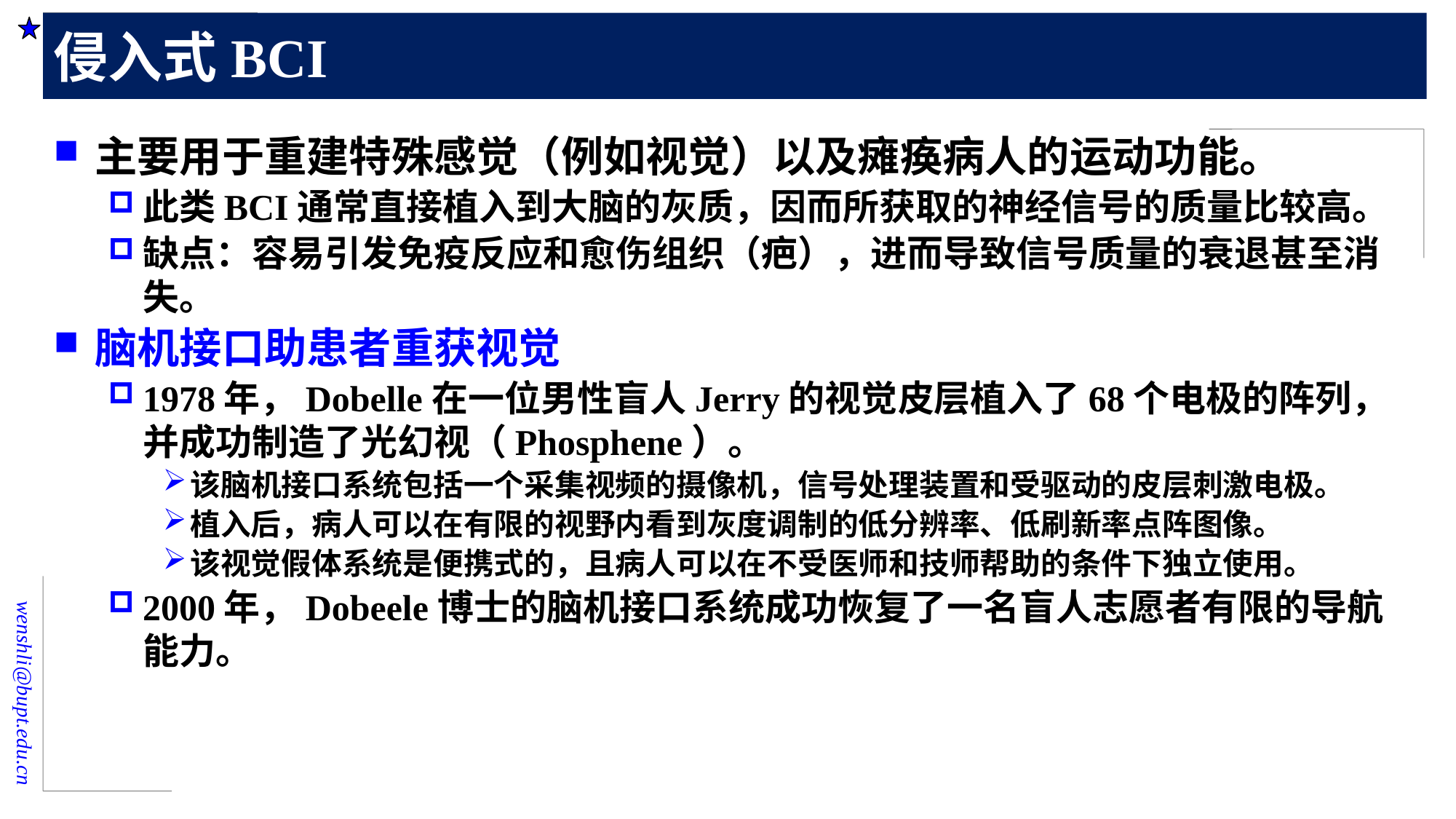

# 侵入式BCI
主要用于重建特殊感觉（例如视觉）以及瘫痪病人的运动功能。
此类BCI通常直接植入到大脑的灰质，因而所获取的神经信号的质量比较高。
缺点：容易引发免疫反应和愈伤组织（疤），进而导致信号质量的衰退甚至消失。
脑机接口助患者重获视觉
1978年，Dobelle在一位男性盲人Jerry的视觉皮层植入了68个电极的阵列，并成功制造了光幻视（Phosphene）。
该脑机接口系统包括一个采集视频的摄像机，信号处理装置和受驱动的皮层刺激电极。
植入后，病人可以在有限的视野内看到灰度调制的低分辨率、低刷新率点阵图像。
该视觉假体系统是便携式的，且病人可以在不受医师和技师帮助的条件下独立使用。
2000年，Dobeele博士的脑机接口系统成功恢复了一名盲人志愿者有限的导航能力。
81